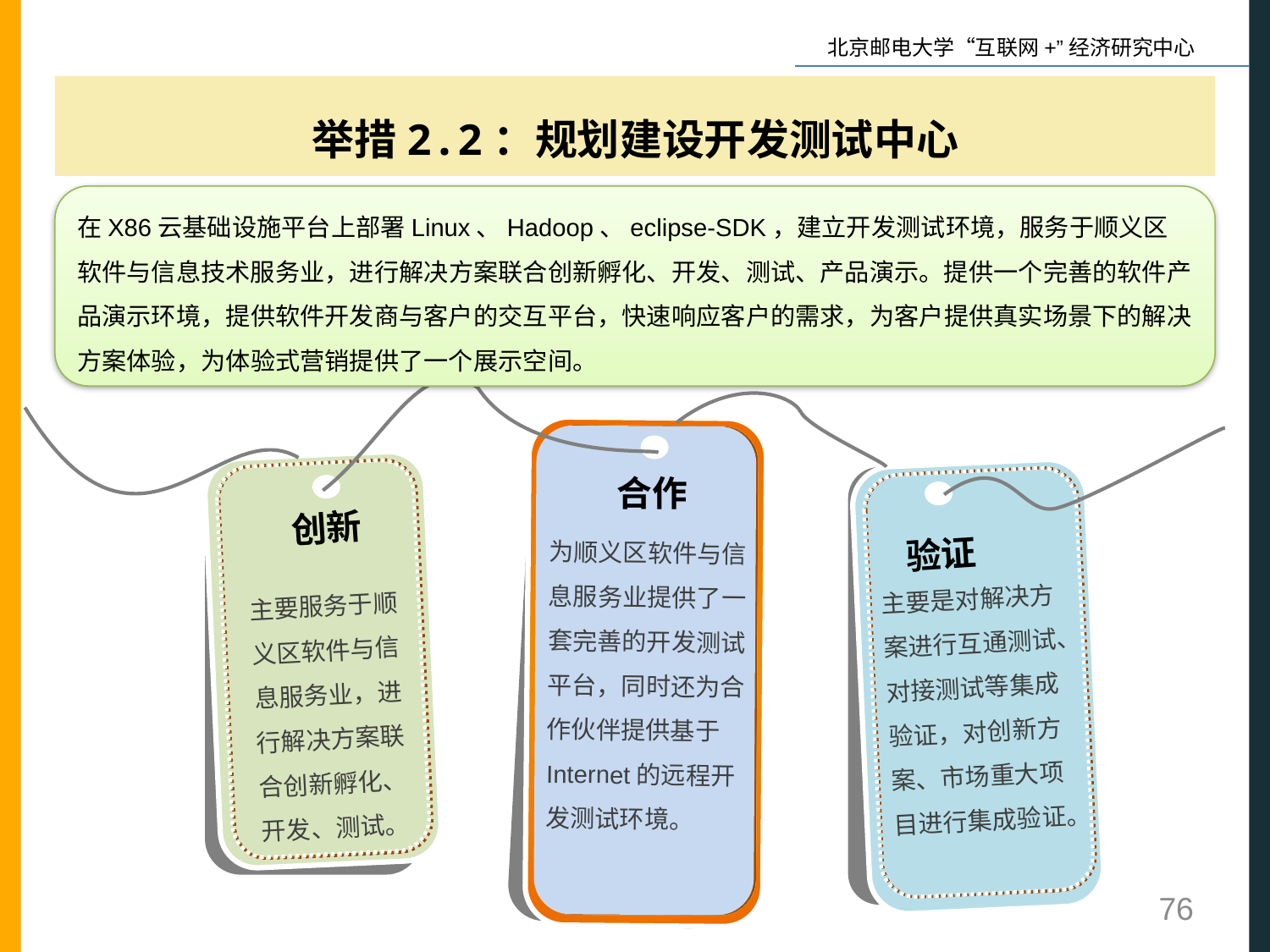

举措2.2：规划建设开发测试中心
在X86云基础设施平台上部署Linux、Hadoop、eclipse-SDK，建立开发测试环境，服务于顺义区软件与信息技术服务业，进行解决方案联合创新孵化、开发、测试、产品演示。提供一个完善的软件产品演示环境，提供软件开发商与客户的交互平台，快速响应客户的需求，为客户提供真实场景下的解决方案体验，为体验式营销提供了一个展示空间。

合作

验证
创新
为顺义区软件与信息服务业提供了一套完善的开发测试平台，同时还为合作伙伴提供基于Internet的远程开发测试环境。
主要是对解决方案进行互通测试、对接测试等集成验证，对创新方案、市场重大项目进行集成验证。
主要服务于顺义区软件与信息服务业，进行解决方案联合创新孵化、开发、测试。

76